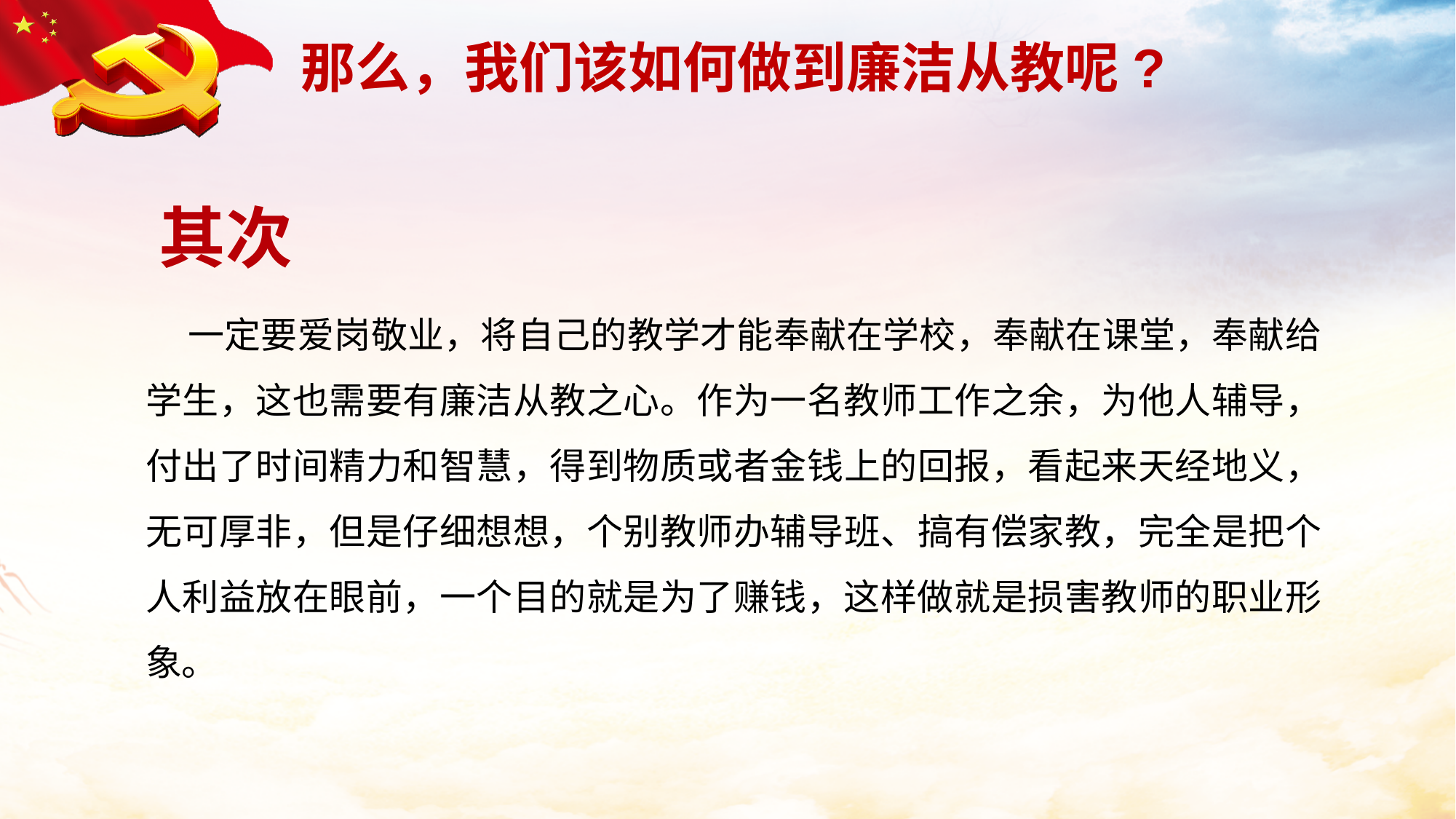

那么，我们该如何做到廉洁从教呢?
其次
    一定要爱岗敬业，将自己的教学才能奉献在学校，奉献在课堂，奉献给学生，这也需要有廉洁从教之心。作为一名教师工作之余，为他人辅导，付出了时间精力和智慧，得到物质或者金钱上的回报，看起来天经地义，无可厚非，但是仔细想想，个别教师办辅导班、搞有偿家教，完全是把个人利益放在眼前，一个目的就是为了赚钱，这样做就是损害教师的职业形象。